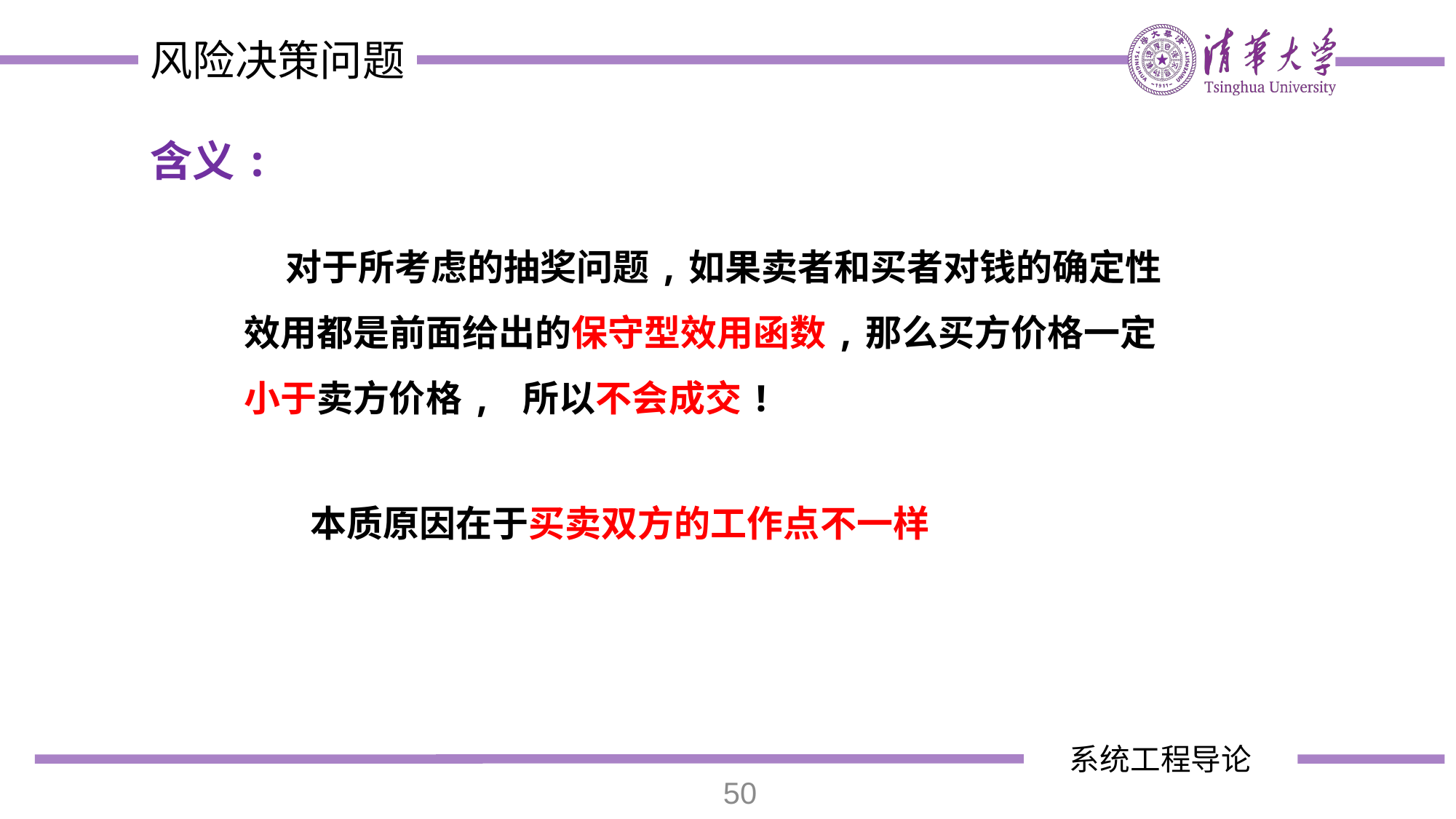

含义:
    对于所考虑的抽奖问题,如果卖者和买者对钱的确定性效用都是前面给出的保守型效用函数,那么买方价格一定小于卖方价格, 所以不会成交!
本质原因在于买卖双方的工作点不一样